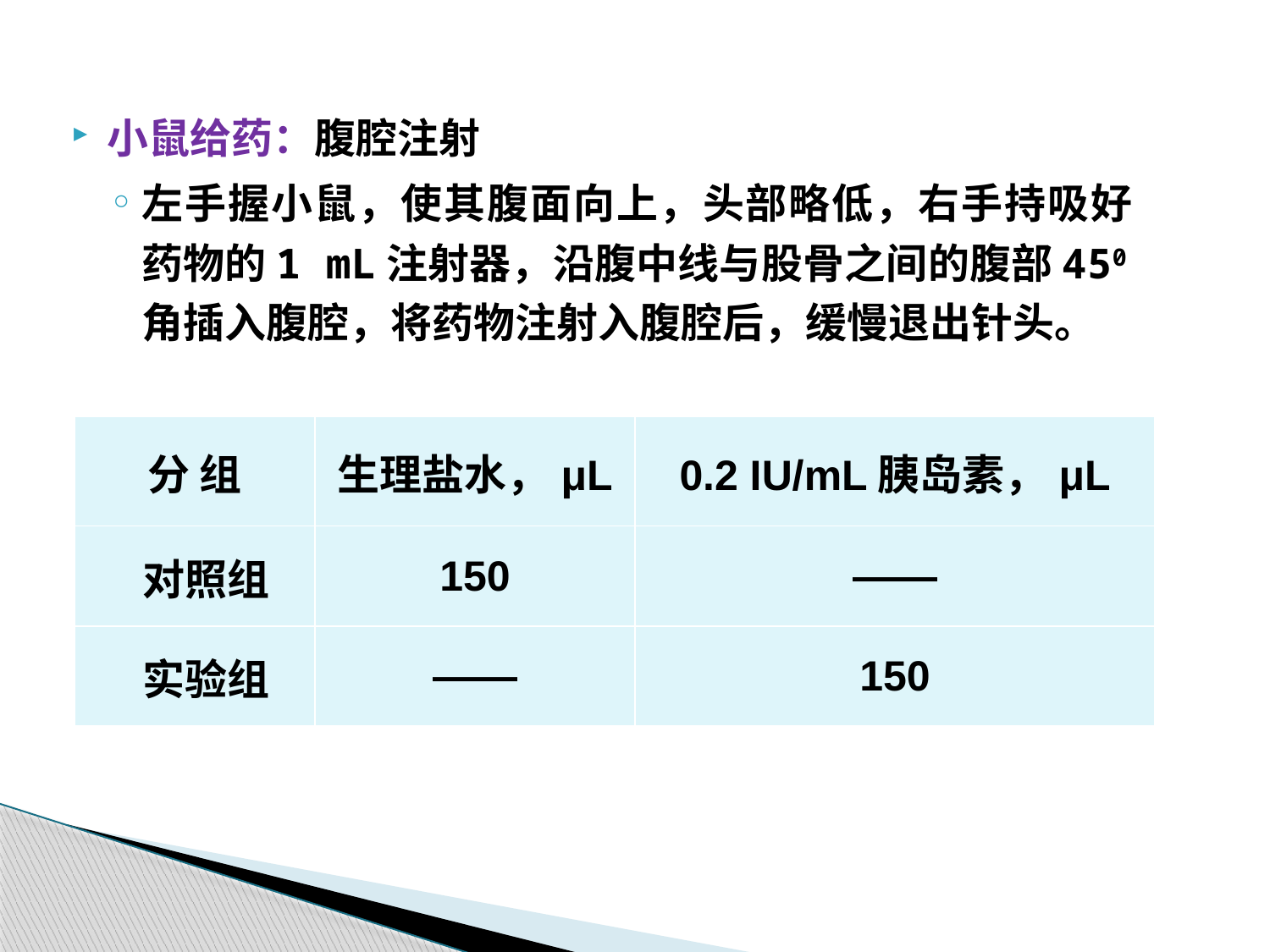

小鼠给药：腹腔注射
左手握小鼠，使其腹面向上，头部略低，右手持吸好药物的1 mL注射器，沿腹中线与股骨之间的腹部450角插入腹腔，将药物注射入腹腔后，缓慢退出针头。
| 分 组 | 生理盐水，μL | 0.2 IU/mL胰岛素，μL |
| --- | --- | --- |
| 对照组 | 150 | —— |
| 实验组 | —— | 150 |